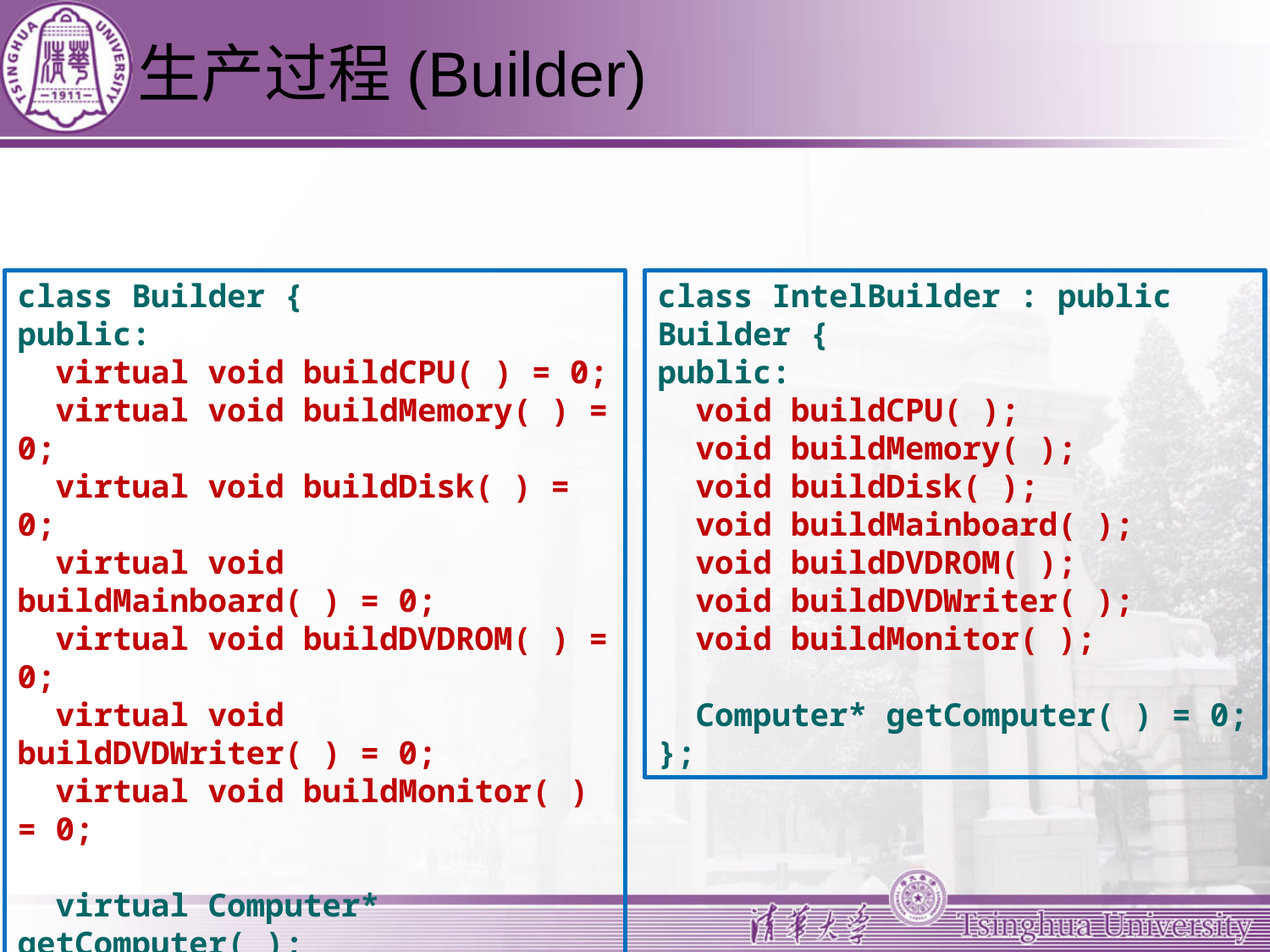

# 生产过程(Builder)
class Builder {
public:
  virtual void buildCPU( ) = 0;
  virtual void buildMemory( ) = 0;
  virtual void buildDisk( ) = 0;
  virtual void buildMainboard( ) = 0;
  virtual void buildDVDROM( ) = 0;
  virtual void buildDVDWriter( ) = 0;
  virtual void buildMonitor( ) = 0;

  virtual Computer* getComputer( );
};
class IntelBuilder : public Builder {
public:
  void buildCPU( );
  void buildMemory( );
  void buildDisk( );
  void buildMainboard( );
  void buildDVDROM( );
  void buildDVDWriter( );
  void buildMonitor( );

  Computer* getComputer( ) = 0;
};